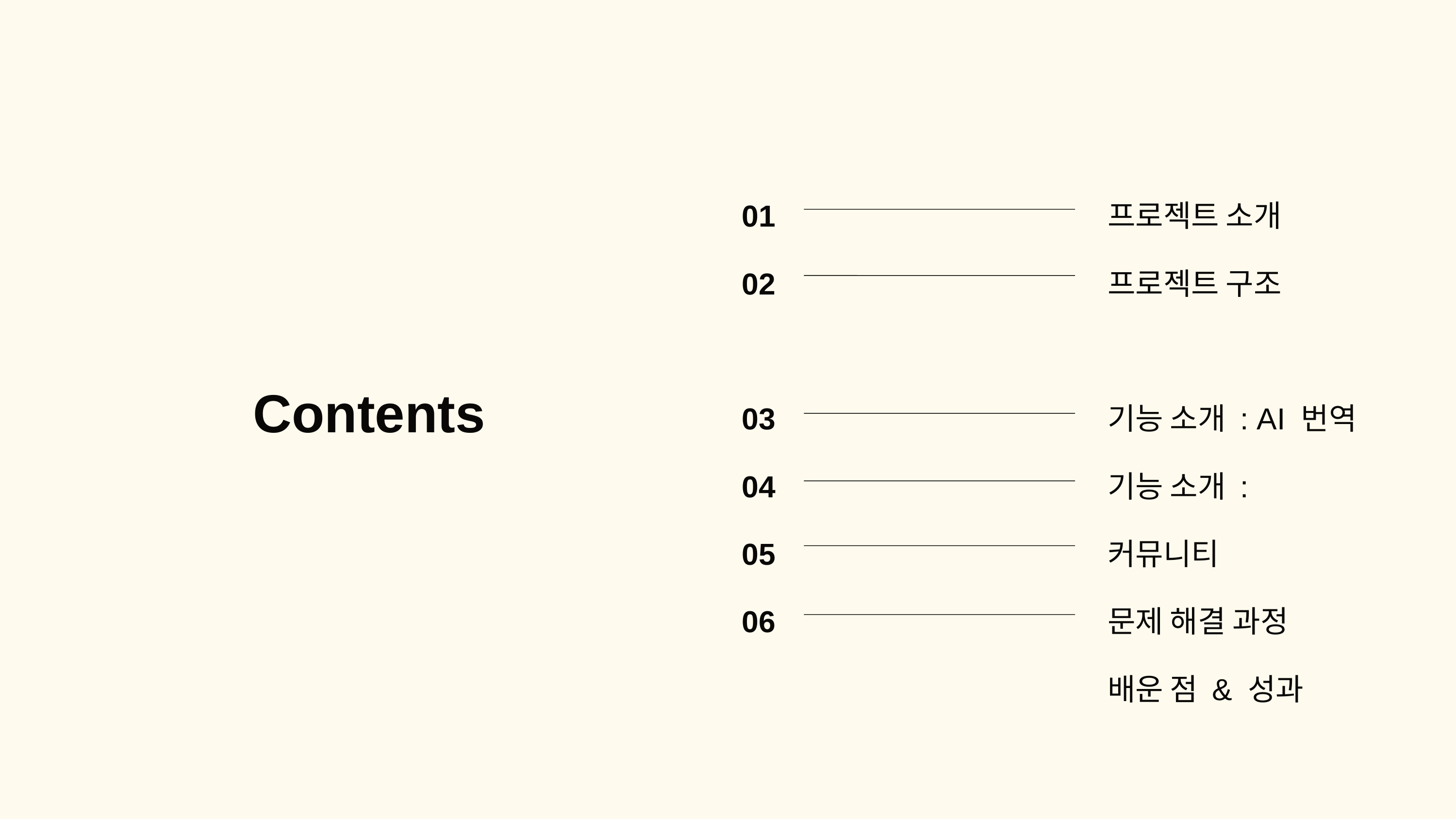

01
02

03
04
05
06
프로젝트 소개
프로젝트 구조

기능 소개 : AI 번역
기능 소개 : 커뮤니티
문제 해결 과정
배운 점 & 성과

Contents